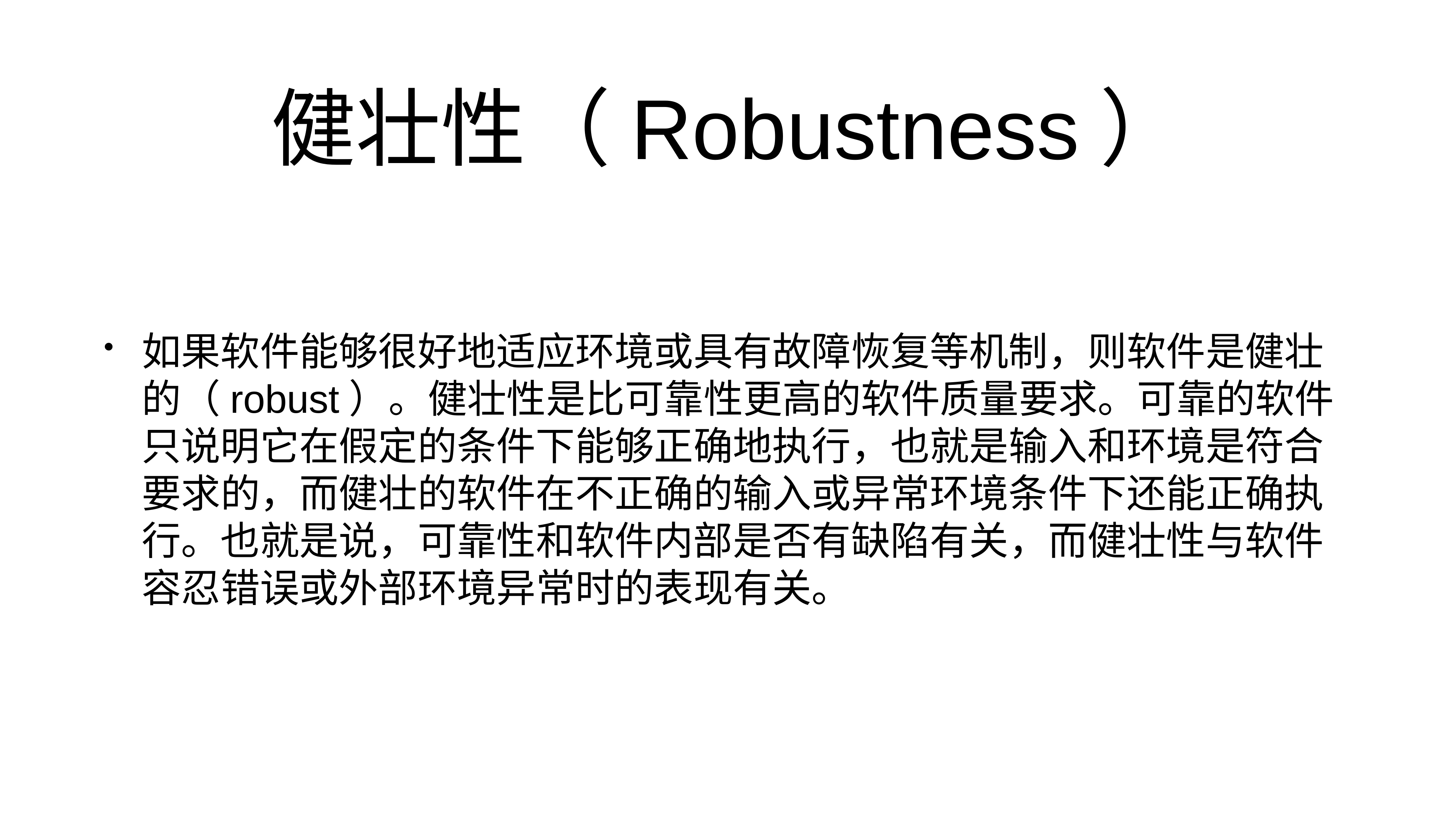

# 健壮性（Robustness）
如果软件能够很好地适应环境或具有故障恢复等机制，则软件是健壮的（robust）。健壮性是比可靠性更高的软件质量要求。可靠的软件只说明它在假定的条件下能够正确地执行，也就是输入和环境是符合要求的，而健壮的软件在不正确的输入或异常环境条件下还能正确执行。也就是说，可靠性和软件内部是否有缺陷有关，而健壮性与软件容忍错误或外部环境异常时的表现有关。